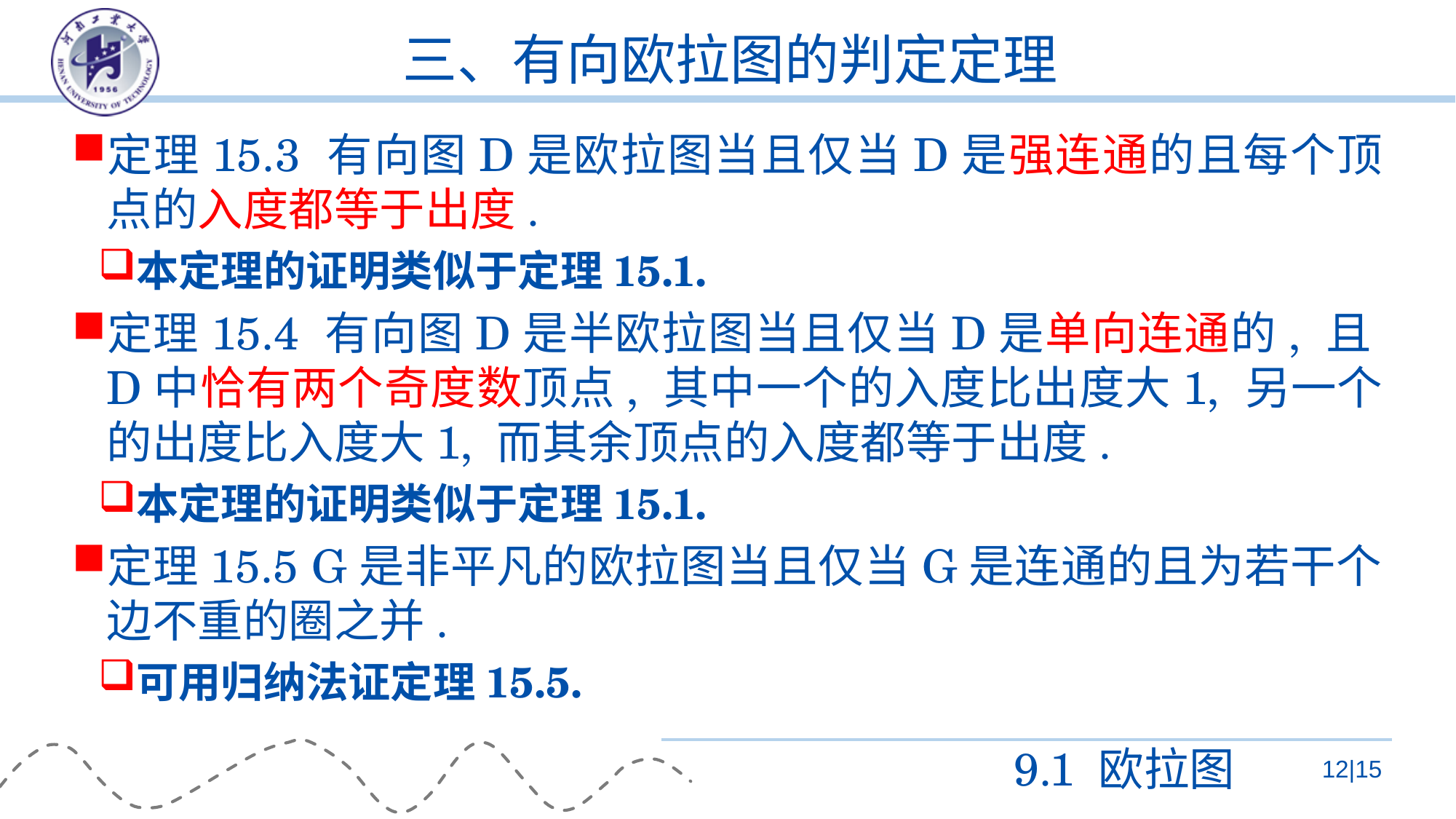

# 三、有向欧拉图的判定定理
定理15.3 有向图D是欧拉图当且仅当D是强连通的且每个顶点的入度都等于出度.
本定理的证明类似于定理15.1.
定理15.4 有向图D是半欧拉图当且仅当D是单向连通的, 且D中恰有两个奇度数顶点, 其中一个的入度比出度大1, 另一个的出度比入度大1, 而其余顶点的入度都等于出度.
本定理的证明类似于定理15.1.
定理15.5 G是非平凡的欧拉图当且仅当G是连通的且为若干个边不重的圈之并.
可用归纳法证定理15.5.
9.1 欧拉图
12|15